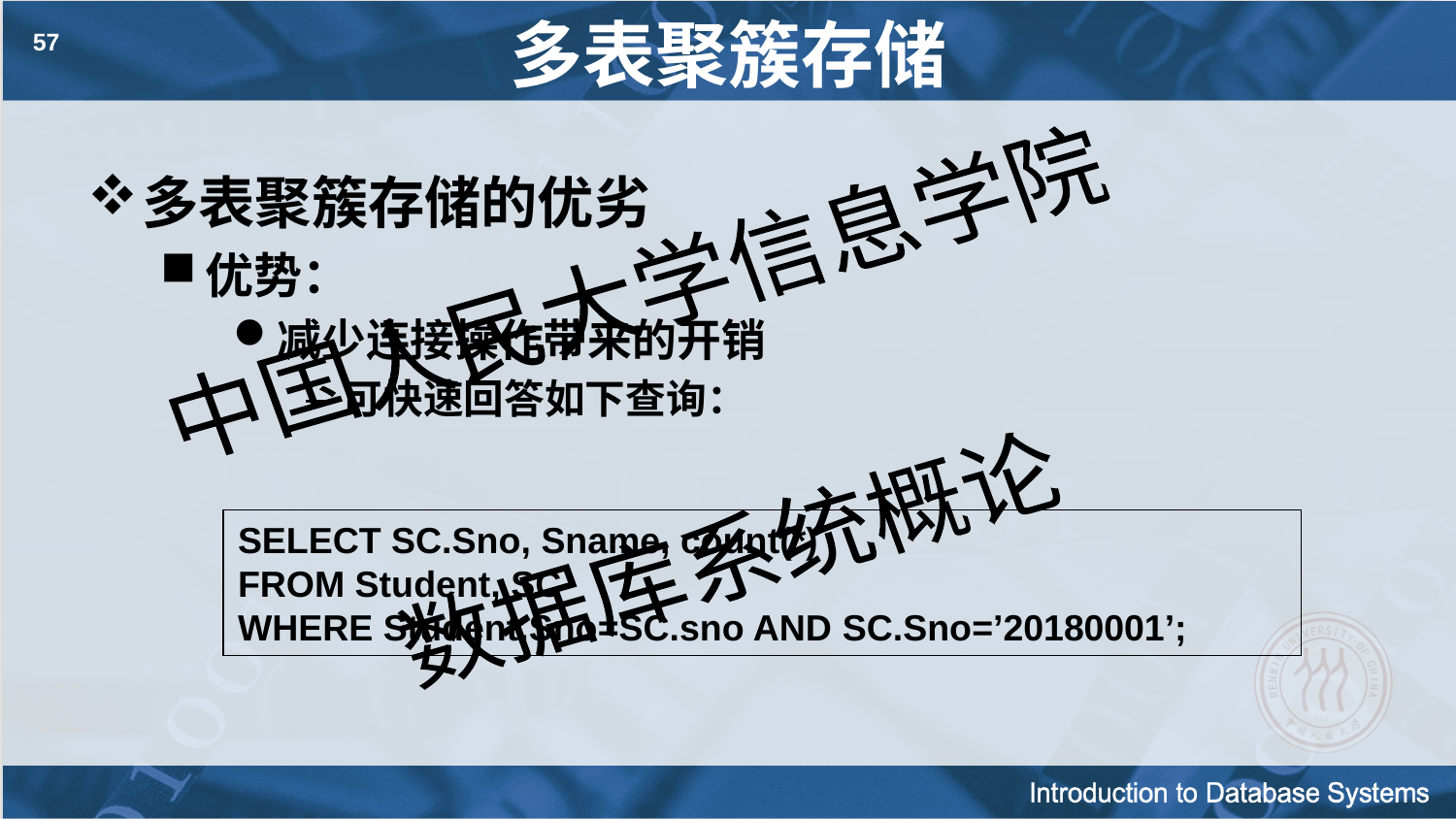

# 多表聚簇存储
57
多表聚簇存储的优劣
优势：
减少连接操作带来的开销
可快速回答如下查询：
SELECT SC.Sno, Sname, count(*)
FROM Student, SC
WHERE Student.Sno=SC.sno AND SC.Sno=’20180001’;